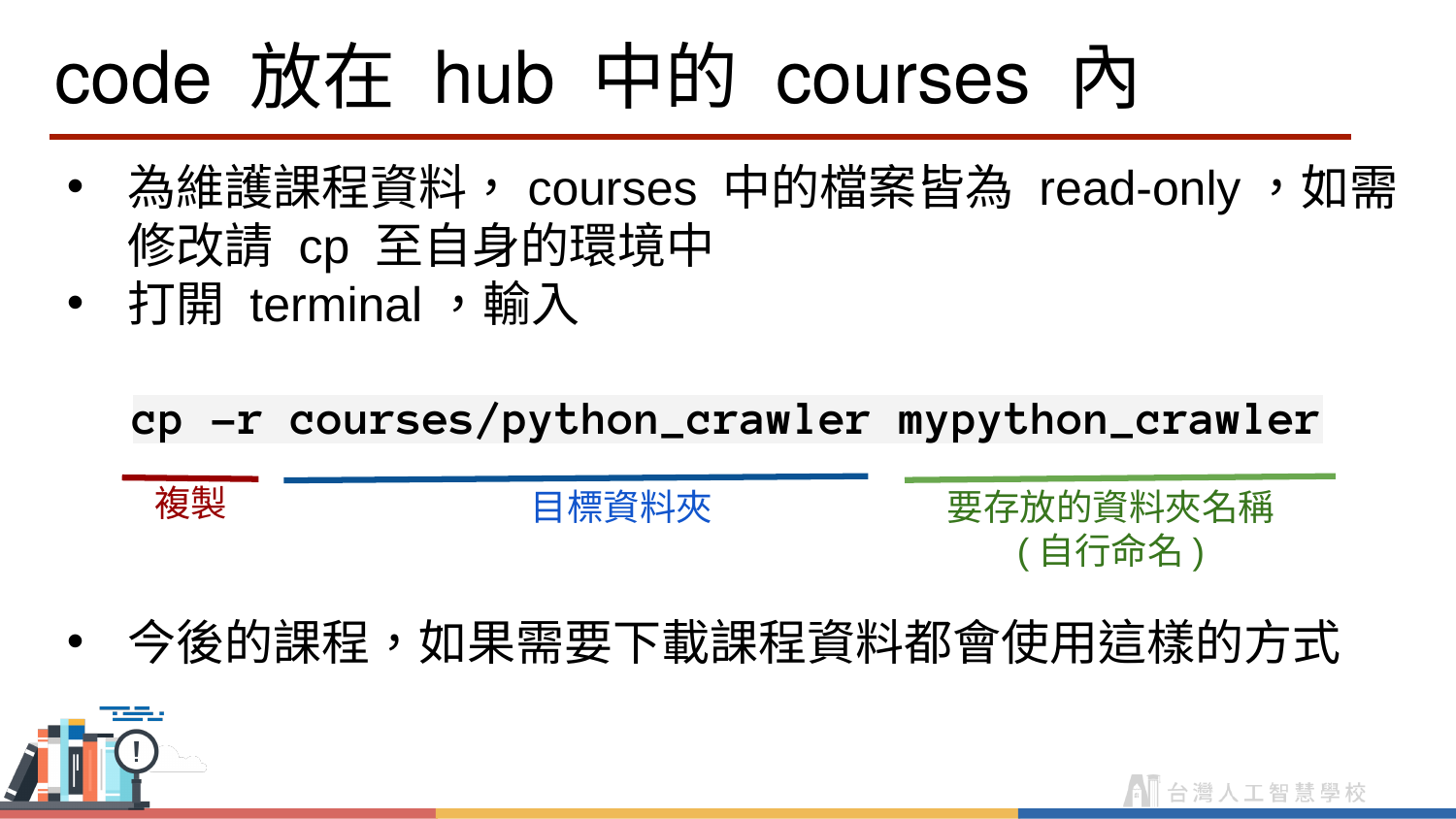

# code 放在 hub 中的 courses 內
為維護課程資料，courses 中的檔案皆為 read-only，如需修改請 cp 至自身的環境中
打開 terminal，輸入
cp -r courses/python_crawler mypython_crawler

今後的課程，如果需要下載課程資料都會使用這樣的方式

複製
要存放的資料夾名稱 (自行命名)
目標資料夾